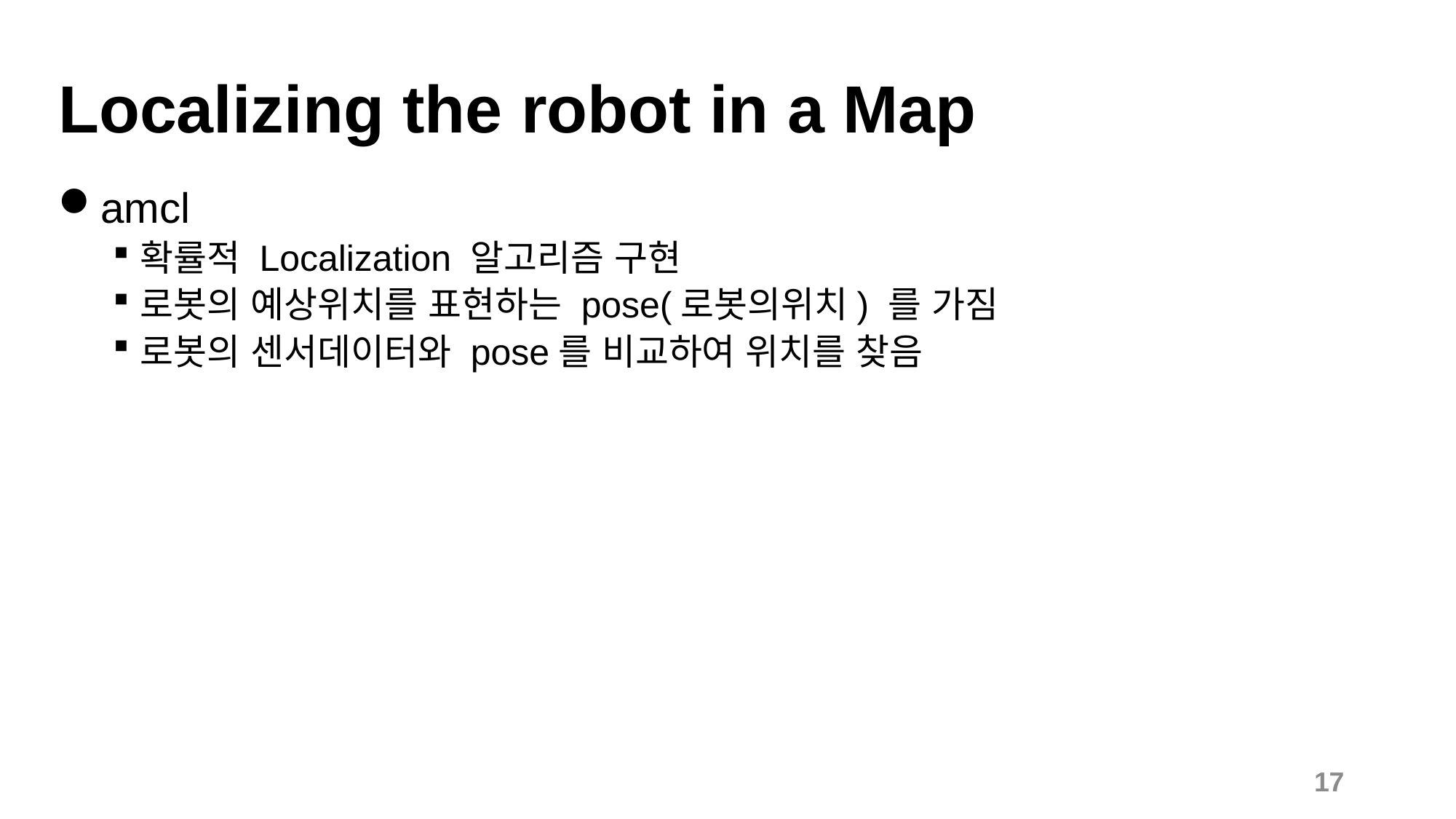

# Localizing the robot in a Map
amcl
확률적 Localization 알고리즘 구현
로봇의 예상위치를 표현하는 pose(로봇의위치) 를 가짐
로봇의 센서데이터와 pose를 비교하여 위치를 찾음

17